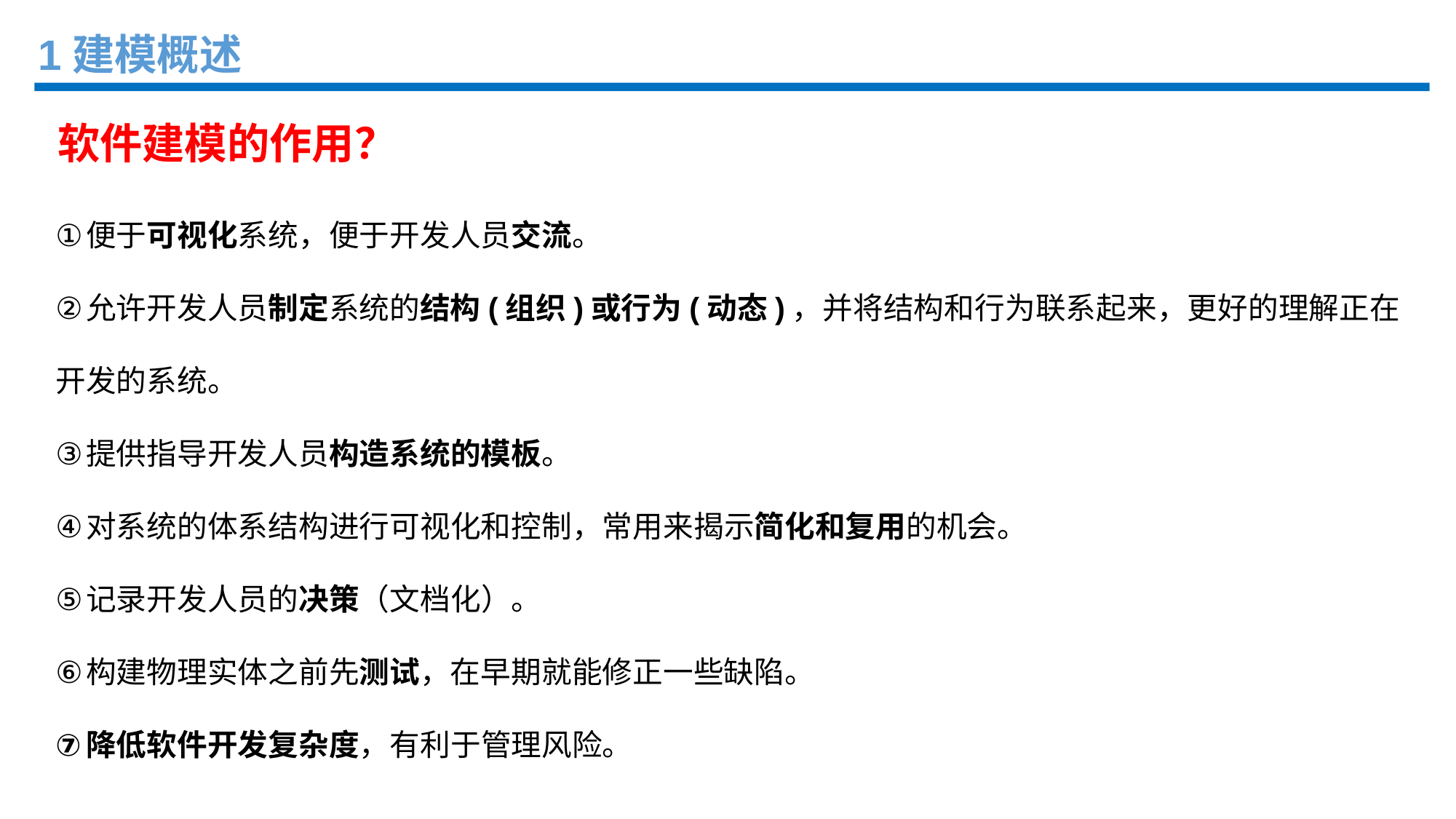

1建模概述
软件建模的作用？
便于可视化系统，便于开发人员交流。
允许开发人员制定系统的结构(组织)或行为(动态)，并将结构和行为联系起来，更好的理解正在开发的系统。
提供指导开发人员构造系统的模板。
对系统的体系结构进行可视化和控制，常用来揭示简化和复用的机会。
记录开发人员的决策（文档化）。
构建物理实体之前先测试，在早期就能修正一些缺陷。
降低软件开发复杂度，有利于管理风险。